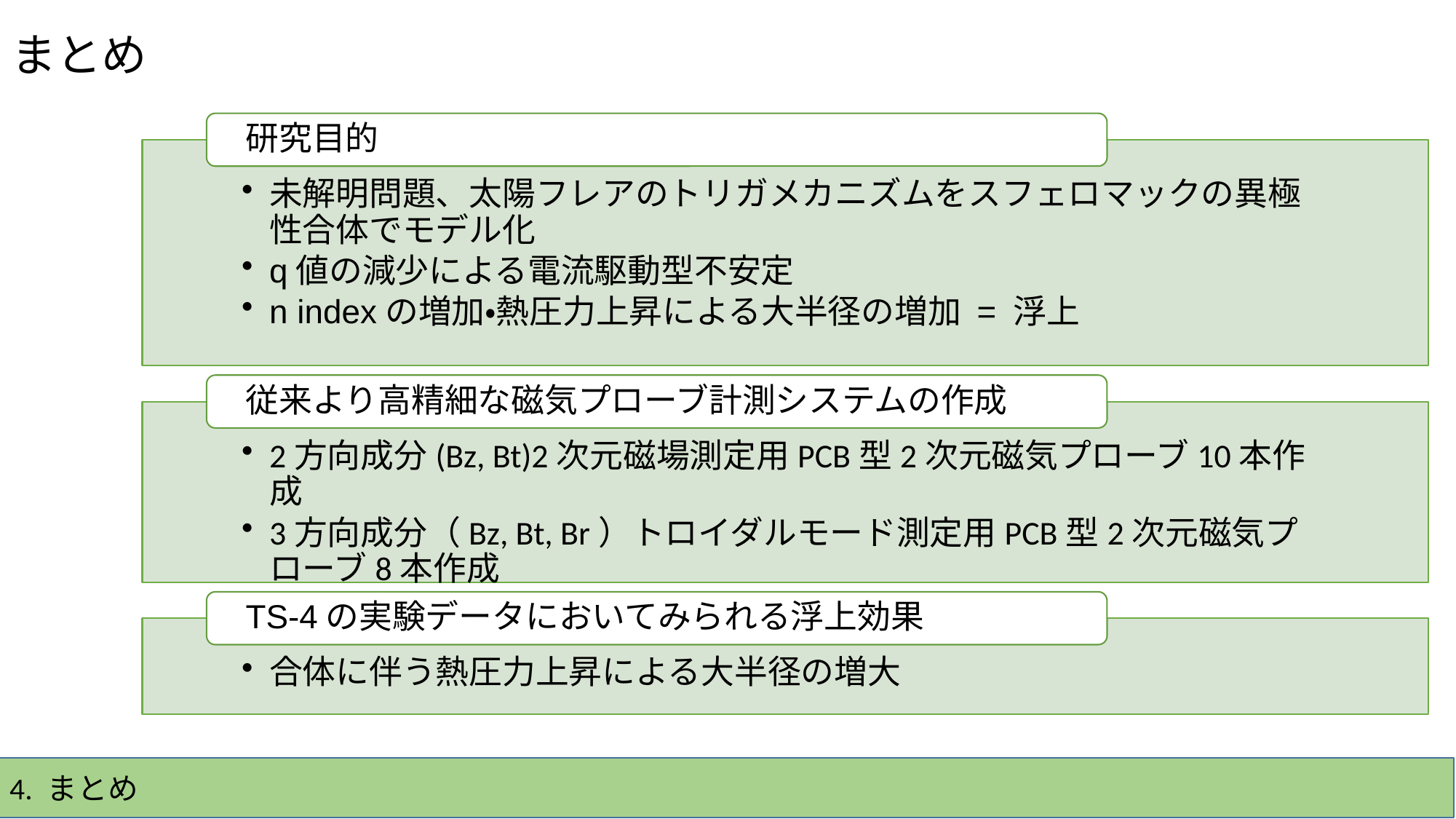

# まとめ
未解明問題、太陽フレアのトリガメカニズムをスフェロマックの異極性合体でモデル化
q値の減少による電流駆動型不安定
n indexの増加・熱圧力上昇による大半径の増加 = 浮上
研究目的
2方向成分(Bz, Bt)2次元磁場測定用PCB型2次元磁気プローブ10本作成
3方向成分（Bz, Bt, Br）トロイダルモード測定用PCB型2次元磁気プローブ8本作成
従来より高精細な磁気プローブ計測システムの作成
合体に伴う熱圧力上昇による大半径の増大
TS-4の実験データにおいてみられる浮上効果